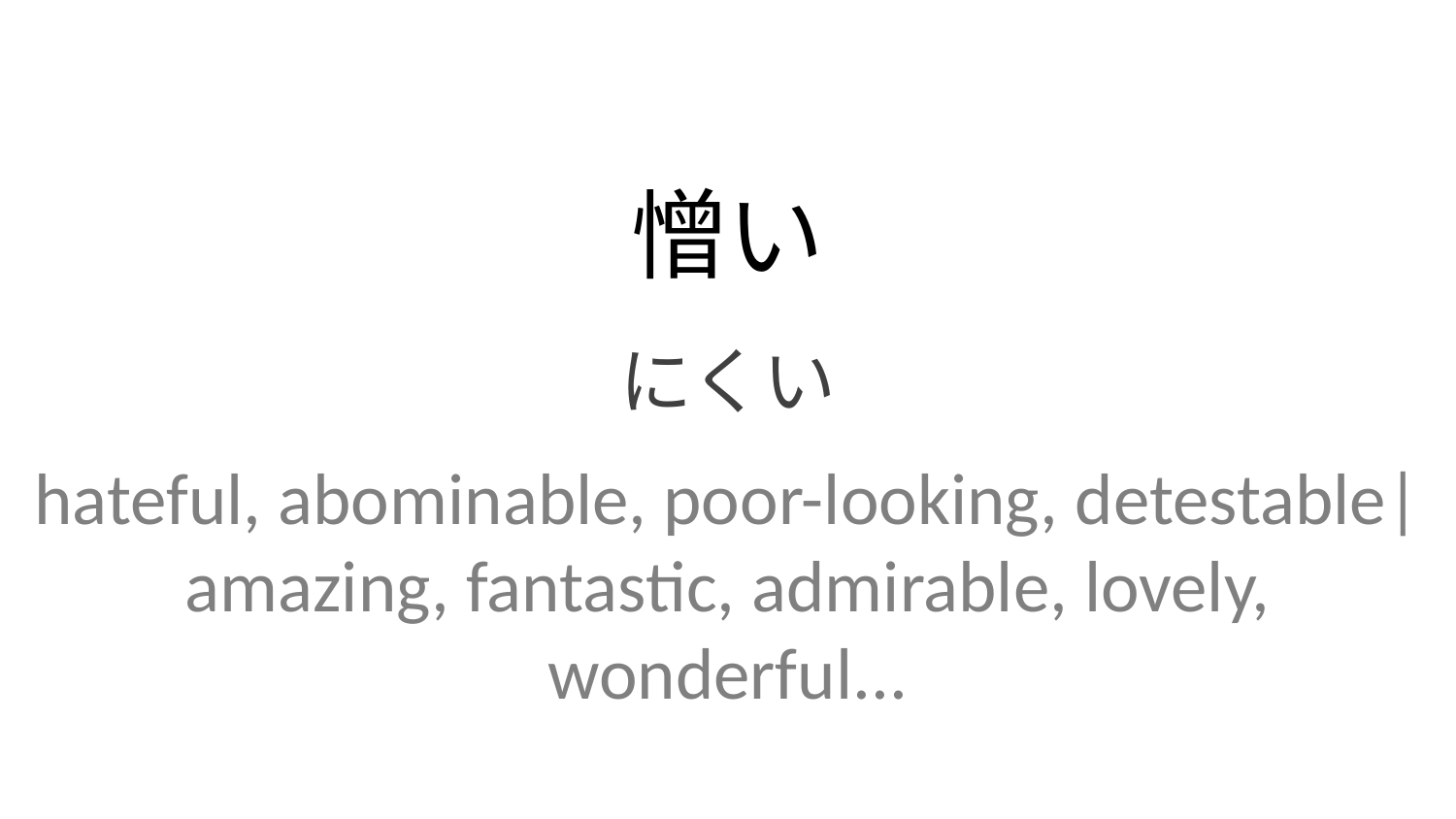

憎い

にくい
hateful, abominable, poor-looking, detestable| amazing, fantastic, admirable, lovely, wonderful...